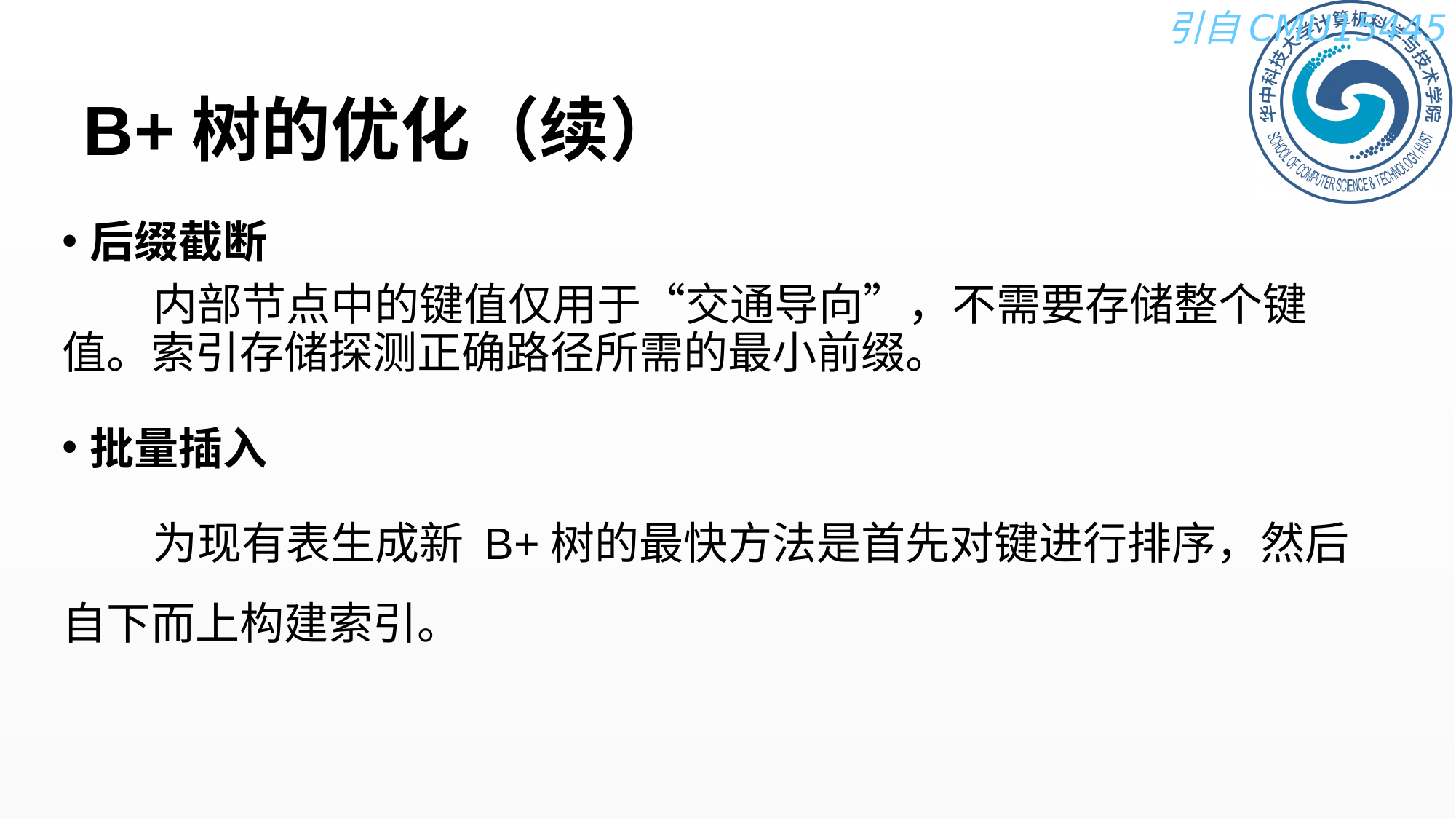

# B+树的优化（续）
后缀截断
        内部节点中的键值仅用于“交通导向”，不需要存储整个键值。索引存储探测正确路径所需的最小前缀。
批量插入
        为现有表生成新 B+树的最快方法是首先对键进行排序，然后自下而上构建索引。
81